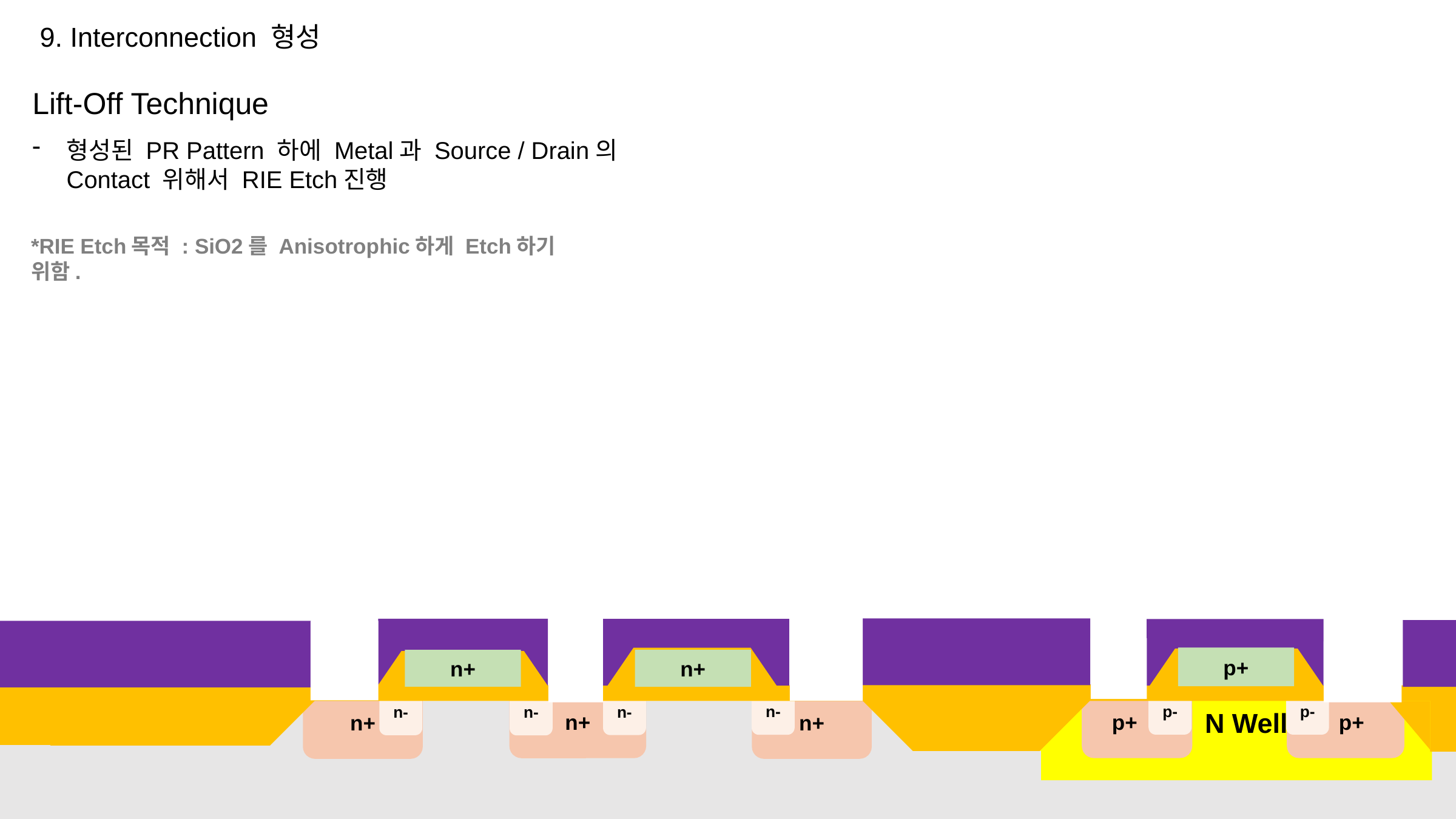

9. Interconnection 형성
Lift-Off Technique

형성된 PR Pattern 하에 Metal과 Source / Drain의  Contact 위해서 RIE Etch진행
*RIE Etch목적 : SiO2를 Anisotrophic하게 Etch하기 위함.

p+

n+
n+

   p+
  p+
n+

n+
n+
p-
p-
n-
n-
n-
n-
          N Well